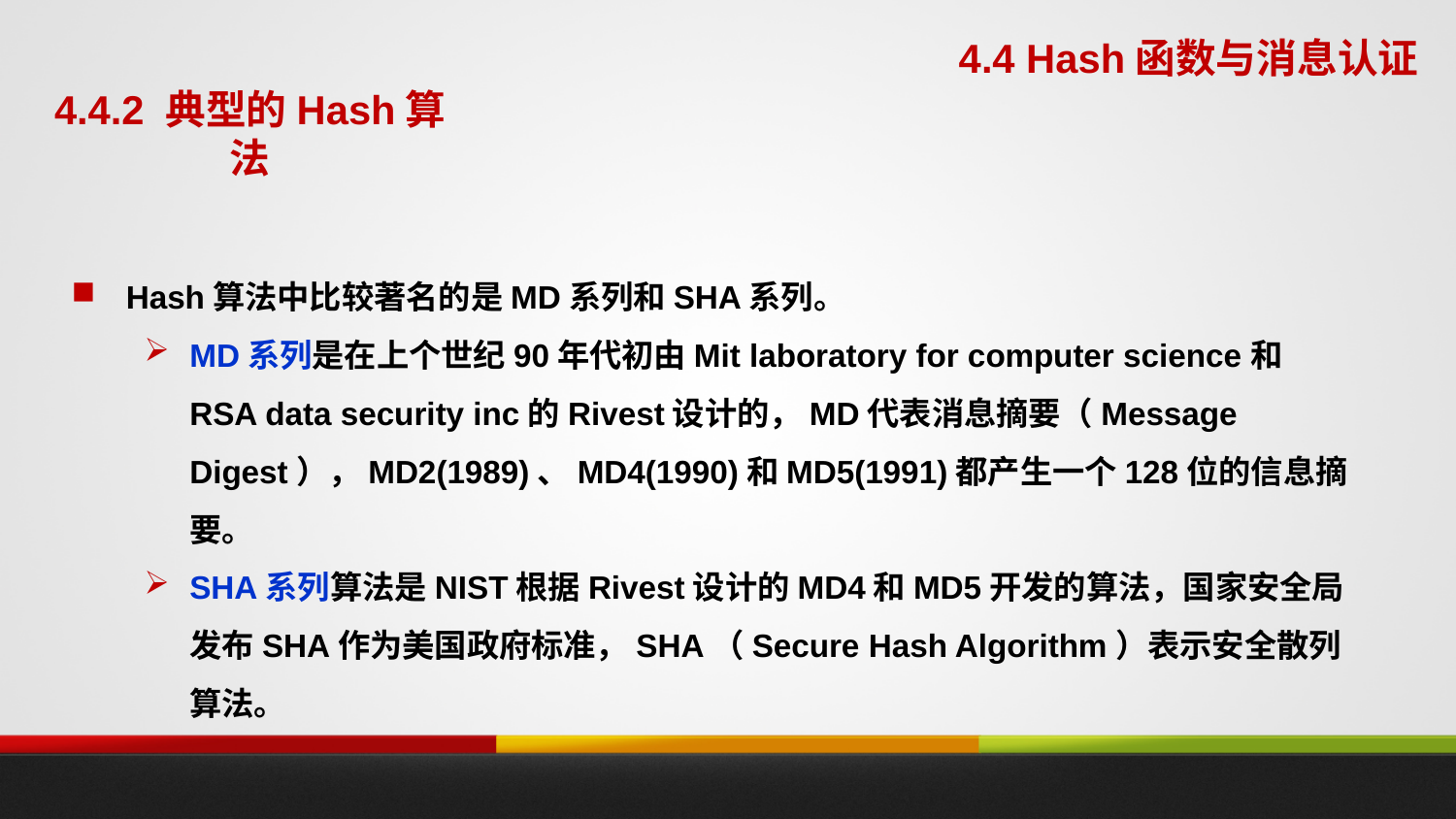

4.4 Hash函数与消息认证
4.4.2 典型的Hash算法
Hash算法中比较著名的是MD系列和SHA系列。
MD系列是在上个世纪90年代初由Mit laboratory for computer science和RSA data security inc的Rivest设计的，MD代表消息摘要（Message Digest），MD2(1989)、MD4(1990)和MD5(1991)都产生一个128位的信息摘要。
SHA系列算法是NIST根据Rivest设计的MD4和MD5开发的算法，国家安全局发布SHA作为美国政府标准，SHA（Secure Hash Algorithm）表示安全散列算法。